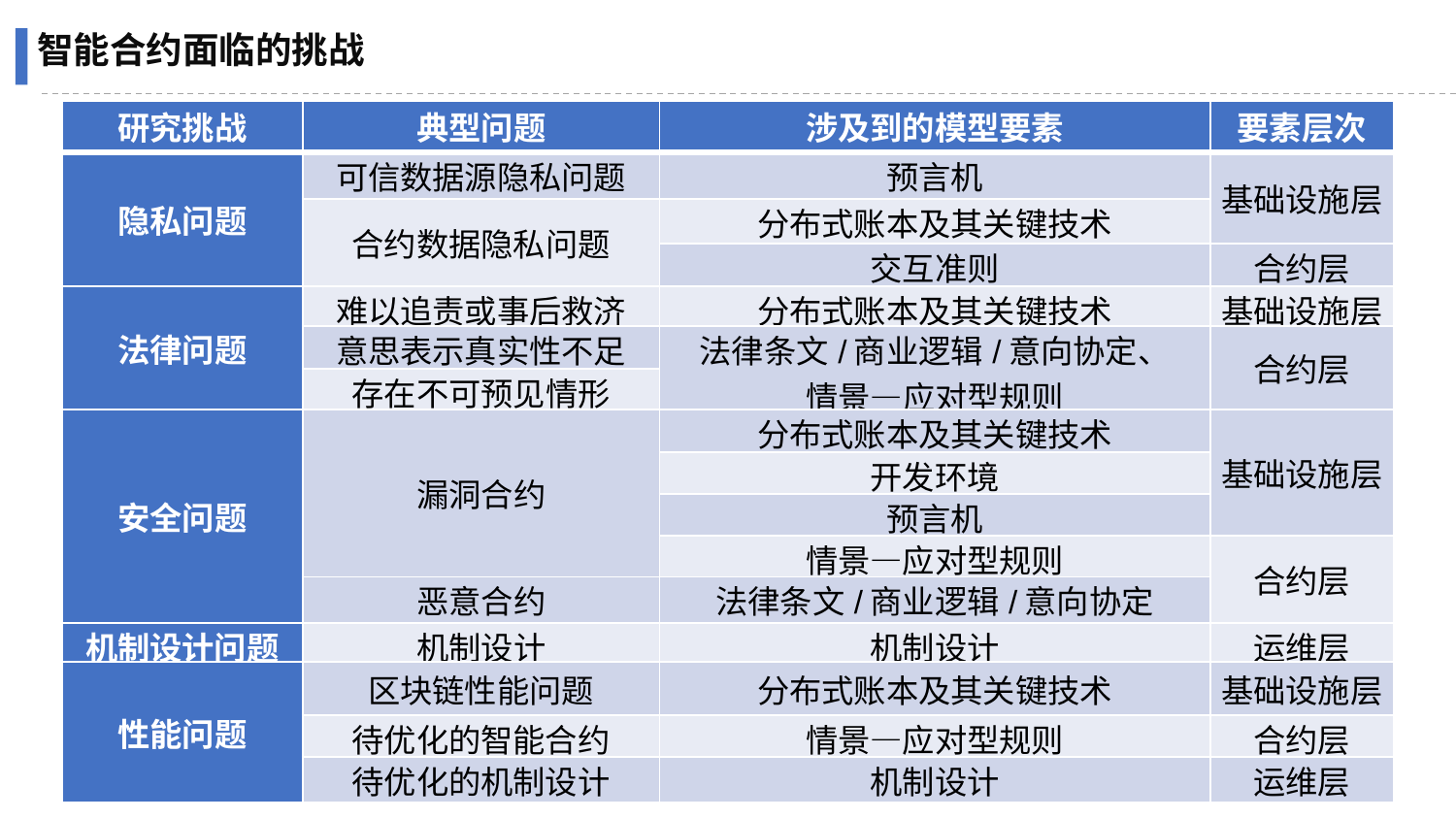

智能合约面临的挑战

| 研究挑战 | 典型问题 | 涉及到的模型要素 | 要素层次 |
| --- | --- | --- | --- |
| 隐私问题 | 可信数据源隐私问题 | 预言机 | 基础设施层 |
|  | 合约数据隐私问题 | 分布式账本及其关键技术 |  |
|  |  | 交互准则 | 合约层 |
| 法律问题 | 难以追责或事后救济 | 分布式账本及其关键技术 | 基础设施层 |
|  | 意思表示真实性不足 | 法律条文/商业逻辑/意向协定、 情景—应对型规则 | 合约层 |
|  | 存在不可预见情形 |  |  |
| 安全问题 | 漏洞合约 | 分布式账本及其关键技术 | 基础设施层 |
|  |  | 开发环境 |  |
|  |  | 预言机 |  |
|  |  | 情景—应对型规则 | 合约层 |
|  | 恶意合约 | 法律条文/商业逻辑/意向协定 |  |
| 机制设计问题 | 机制设计 | 机制设计 | 运维层 |
| 性能问题 | 区块链性能问题 | 分布式账本及其关键技术 | 基础设施层 |
|  | 待优化的智能合约 | 情景—应对型规则 | 合约层 |
|  | 待优化的机制设计 | 机制设计 | 运维层 |
Gas消耗示意图